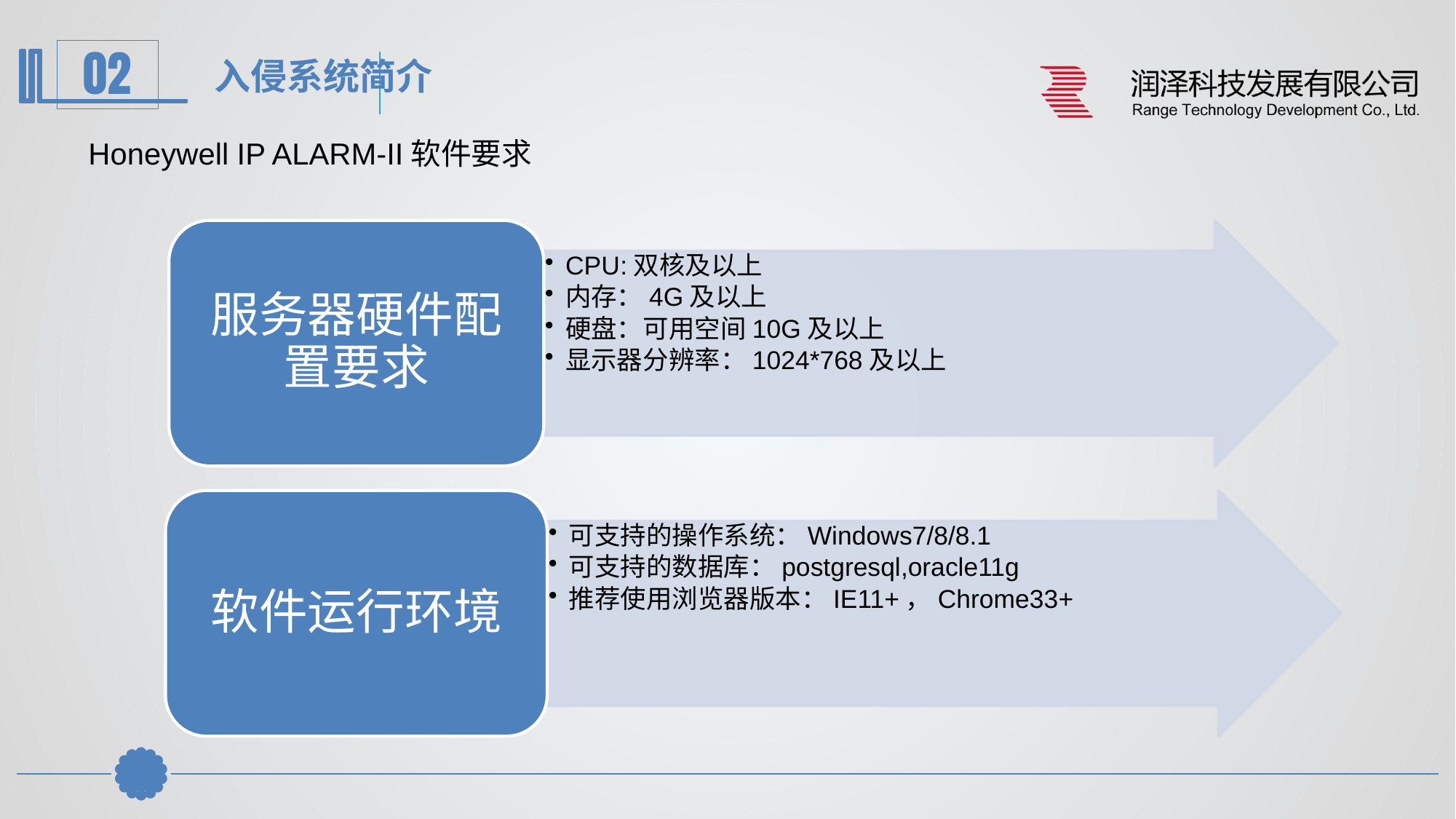

入侵系统简介
Honeywell IP ALARM-II软件要求
CPU:双核及以上
内存：4G及以上
硬盘：可用空间10G及以上
显示器分辨率：1024*768及以上
服务器硬件配置要求
可支持的操作系统：Windows7/8/8.1
可支持的数据库：postgresql,oracle11g
推荐使用浏览器版本：IE11+，Chrome33+
软件运行环境
5